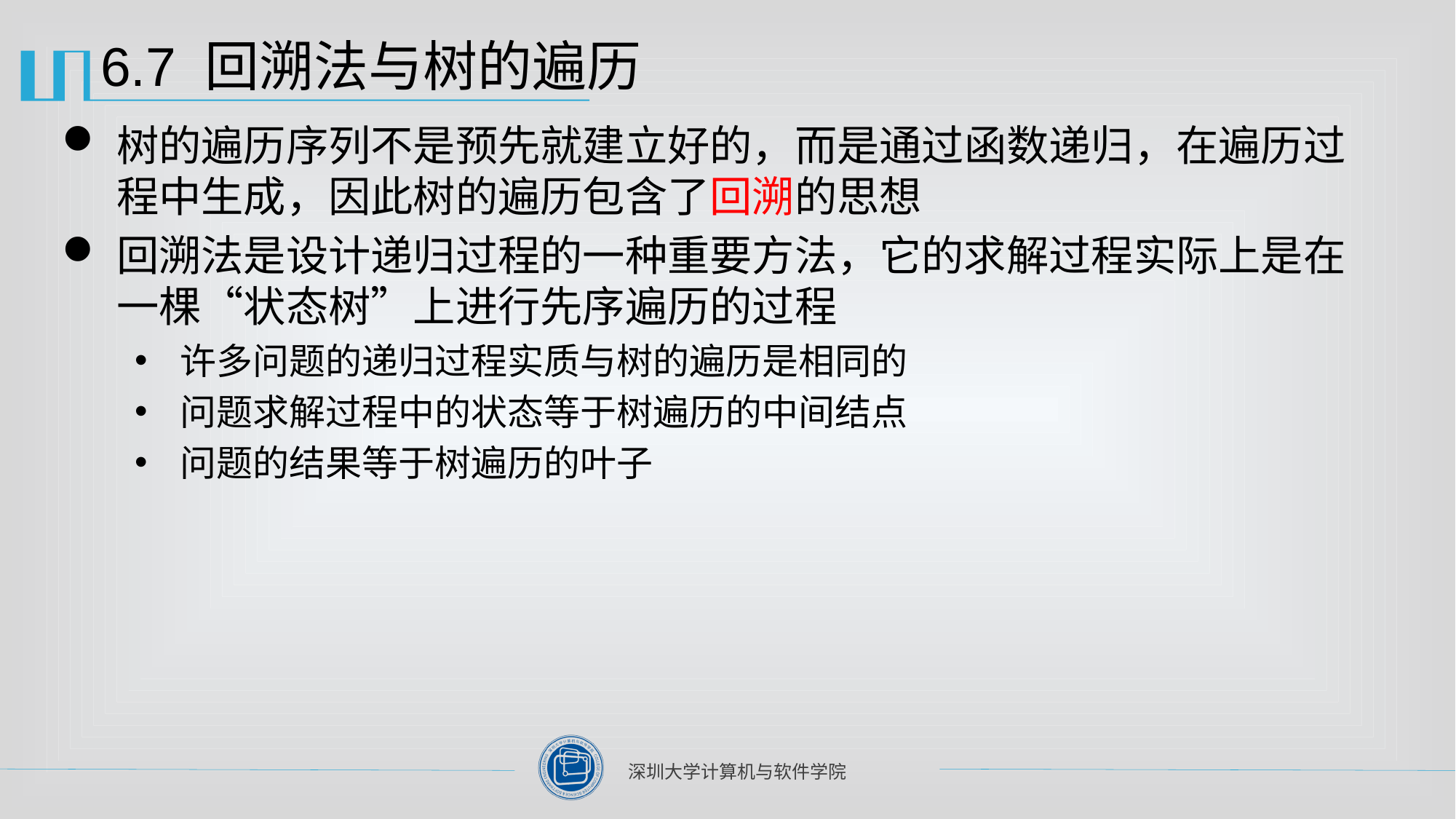

# 6.7 回溯法与树的遍历
树的遍历序列不是预先就建立好的，而是通过函数递归，在遍历过程中生成，因此树的遍历包含了回溯的思想
回溯法是设计递归过程的一种重要方法，它的求解过程实际上是在一棵“状态树”上进行先序遍历的过程
许多问题的递归过程实质与树的遍历是相同的
问题求解过程中的状态等于树遍历的中间结点
问题的结果等于树遍历的叶子

125